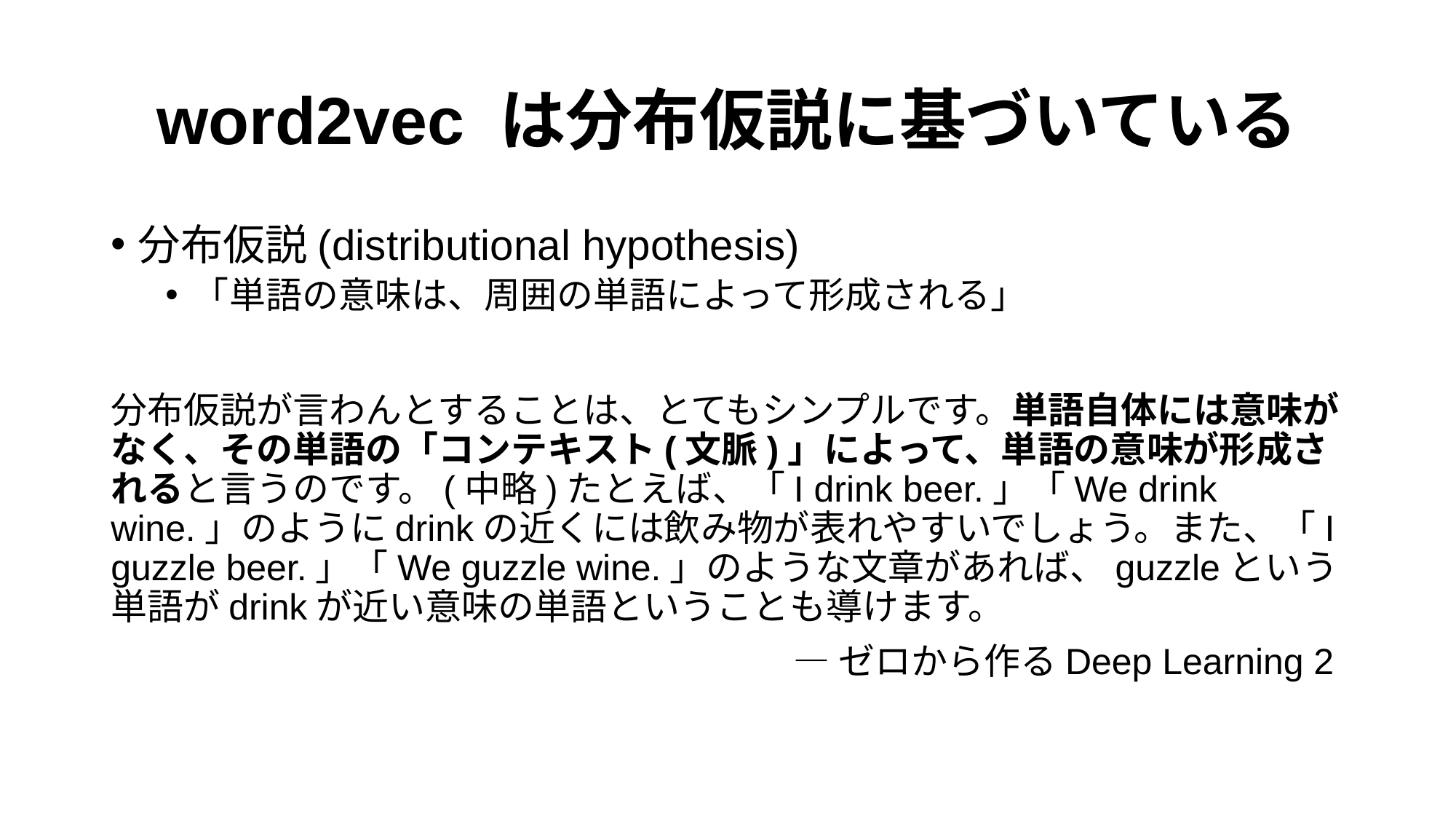

# word2vec は分布仮説に基づいている
分布仮説(distributional hypothesis)
「単語の意味は、周囲の単語によって形成される」

分布仮説が言わんとすることは、とてもシンプルです。単語自体には意味がなく、その単語の「コンテキスト(文脈)」によって、単語の意味が形成されると言うのです。(中略)たとえば、「I drink beer.」「We drink wine.」のようにdrinkの近くには飲み物が表れやすいでしょう。また、「I guzzle beer.」「We guzzle wine.」のような文章があれば、guzzleという単語がdrinkが近い意味の単語ということも導けます。
―ゼロから作るDeep Learning 2